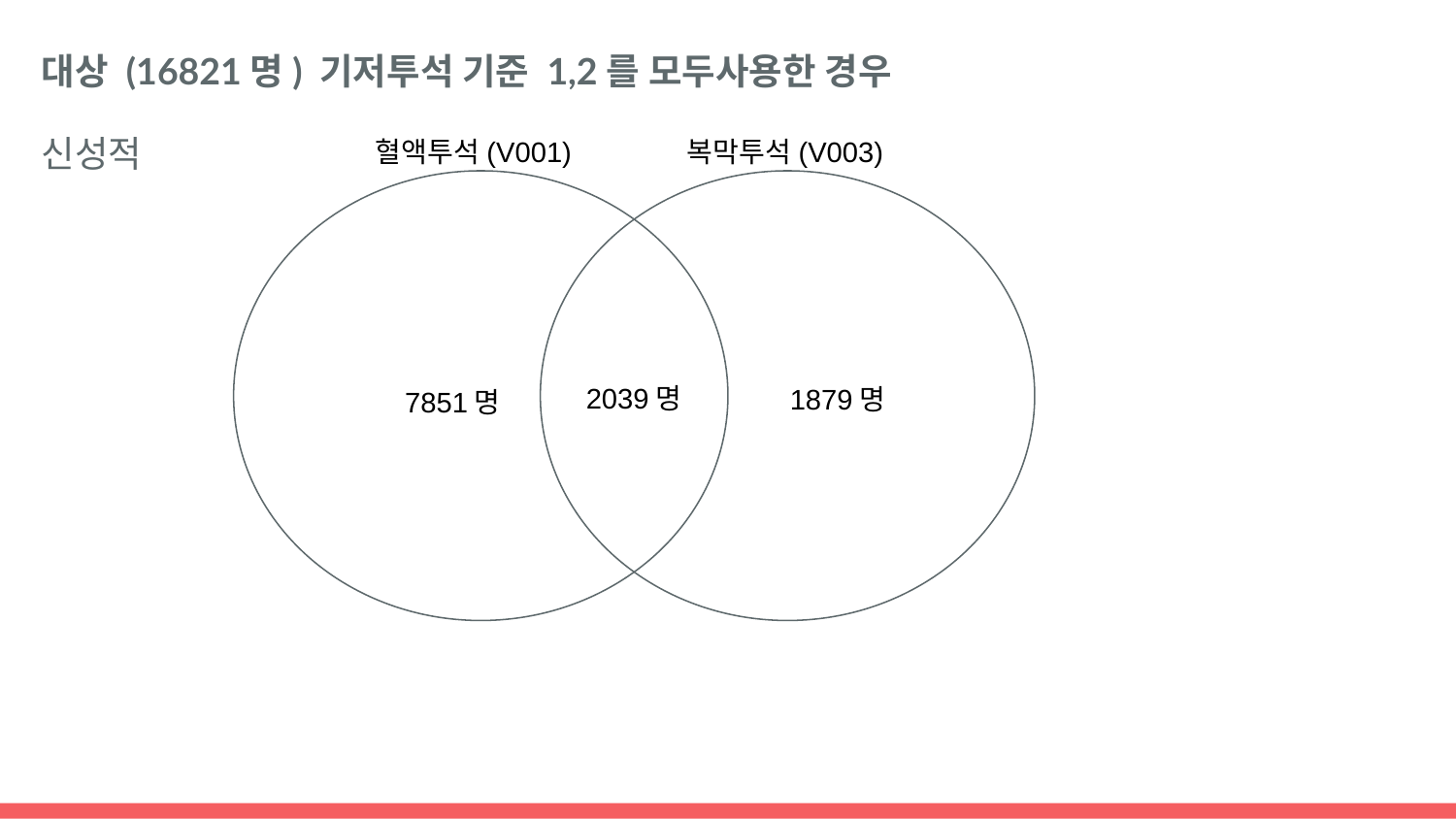

대상 (16821명) 기저투석 기준 1,2를 모두사용한 경우
신성적

혈액투석(V001)
복막투석(V003)

2039명
1879명
7851명